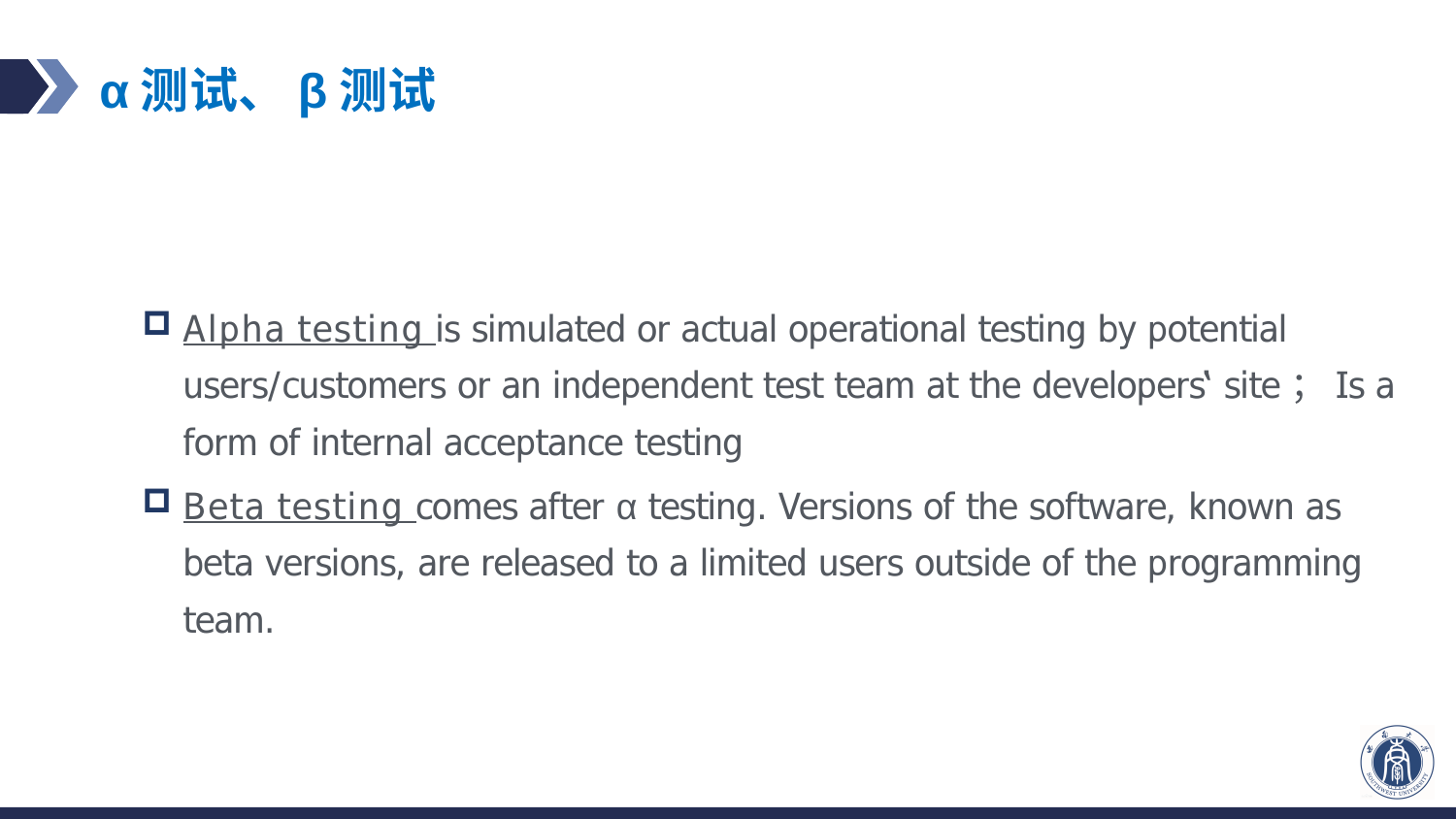

# α测试、β测试
Alpha testing is simulated or actual operational testing by potential users/customers or an independent test team at the developers‘ site；Is a form of internal acceptance testing
Beta testing comes after α testing. Versions of the software, known as beta versions, are released to a limited users outside of the programming team.